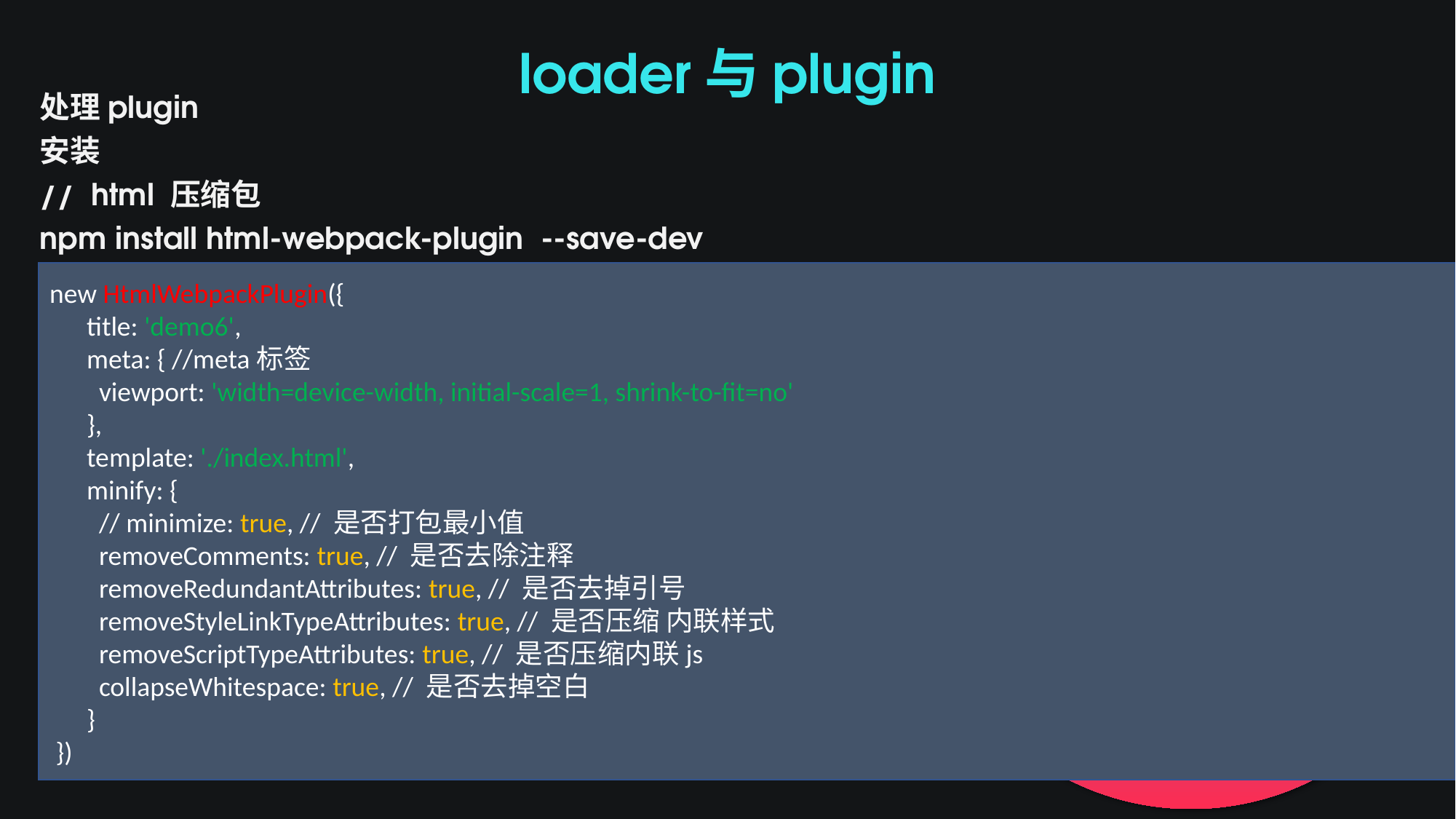

loader与plugin

处理plugin
安装
//  html 压缩包
npm install html-webpack-plugin  --save-dev
new HtmlWebpackPlugin({
      title: 'demo6',
      meta: { //meta标签
        viewport: 'width=device-width, initial-scale=1, shrink-to-fit=no'
      },
      template: './index.html',
      minify: {
        // minimize: true, // 是否打包最小值
        removeComments: true, // 是否去除注释
        removeRedundantAttributes: true, // 是否去掉引号
        removeStyleLinkTypeAttributes: true, // 是否压缩 内联样式
        removeScriptTypeAttributes: true, // 是否压缩内联js
        collapseWhitespace: true, // 是否去掉空白
      }
 })